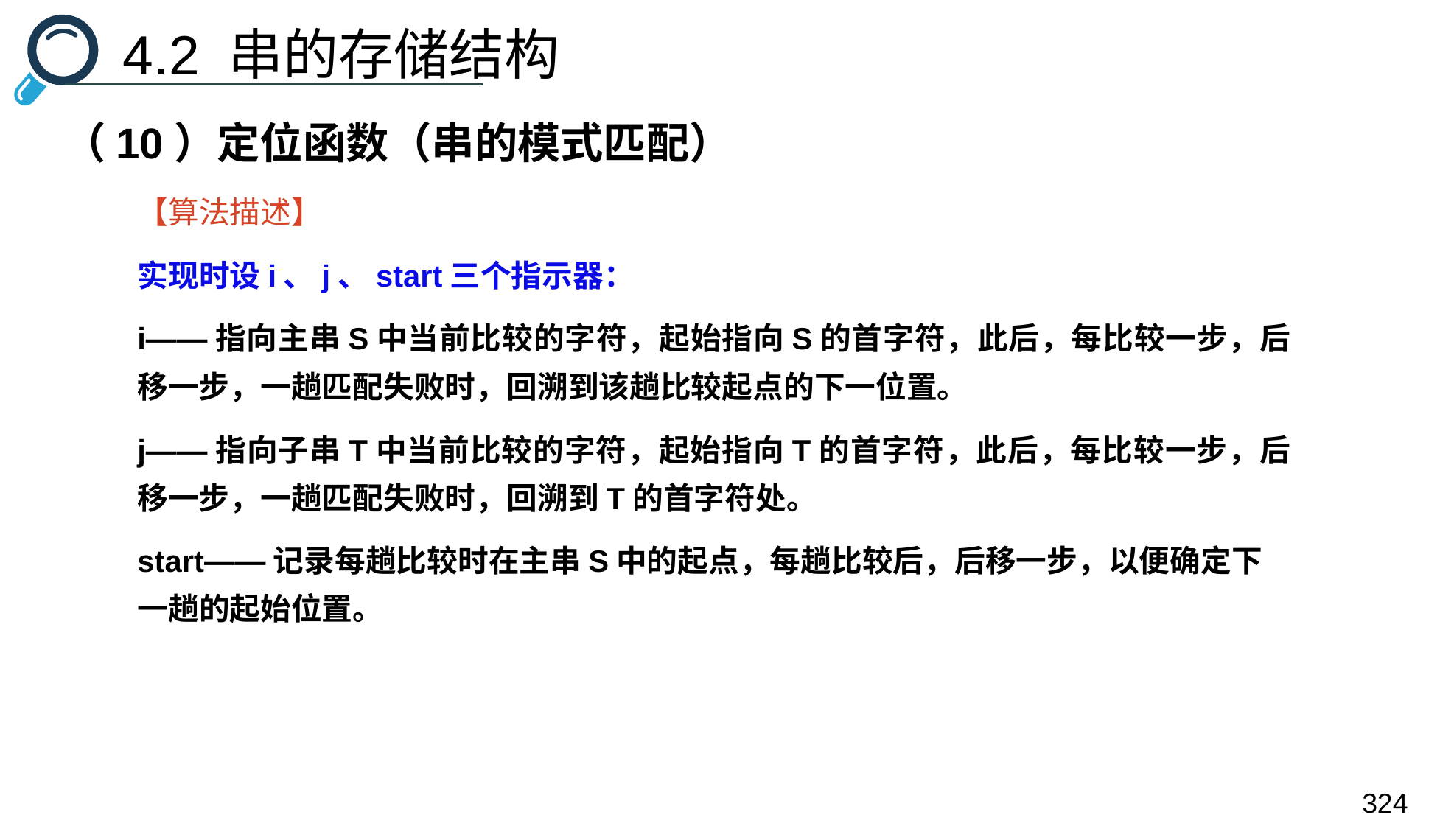

4.2 串的存储结构
（10）定位函数（串的模式匹配）
【算法描述】
实现时设i、j、start三个指示器：
i——指向主串S中当前比较的字符，起始指向S的首字符，此后，每比较一步，后移一步，一趟匹配失败时，回溯到该趟比较起点的下一位置。
j——指向子串T中当前比较的字符，起始指向T的首字符，此后，每比较一步，后移一步，一趟匹配失败时，回溯到T的首字符处。
start——记录每趟比较时在主串S中的起点，每趟比较后，后移一步，以便确定下一趟的起始位置。

324